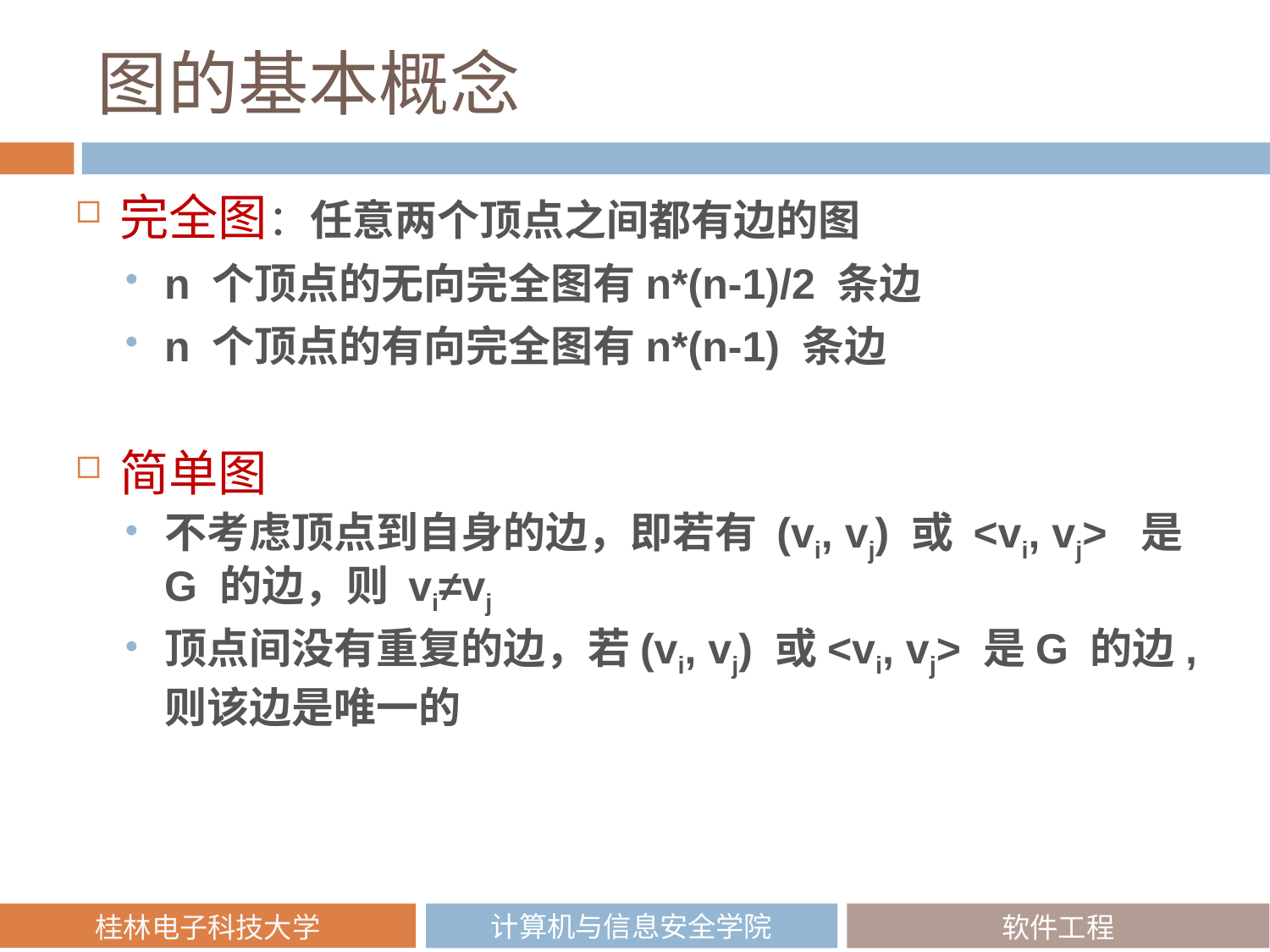

# 图的基本概念
完全图：任意两个顶点之间都有边的图
n 个顶点的无向完全图有n*(n-1)/2 条边
n 个顶点的有向完全图有n*(n-1) 条边

简单图
不考虑顶点到自身的边，即若有 (vi, vj) 或 <vi, vj>  是G 的边，则 vi≠vj
顶点间没有重复的边，若(vi, vj) 或<vi, vj> 是G 的边, 则该边是唯一的